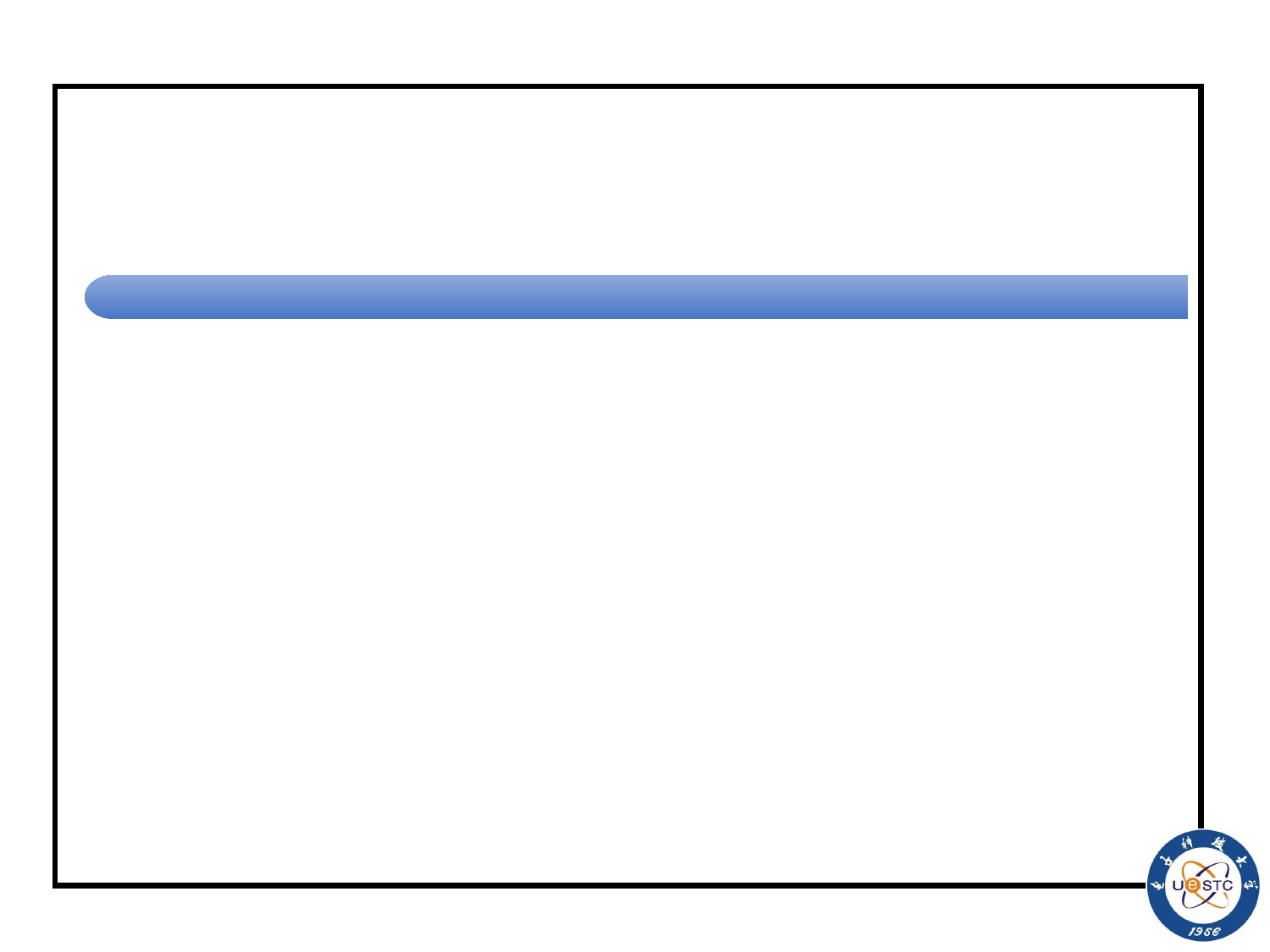

#
① 读到一个a,  用#代替它,  向右找b
<start,   a,   del_b,  #,  R>
<del_b,   a,   del_b,  a,  R>
<del_b,   #,   del_b,  #,  R>

②处于状态del_b,  扫描到b,  用#代替它,  向左寻找a,  (从①重复)
<del_b,   b,  seek_a,  #,  L>
<seek_a,  #,  seek_a,  #,  L>
<seek_a,  a,   del_b,  #,  R>//最右的a